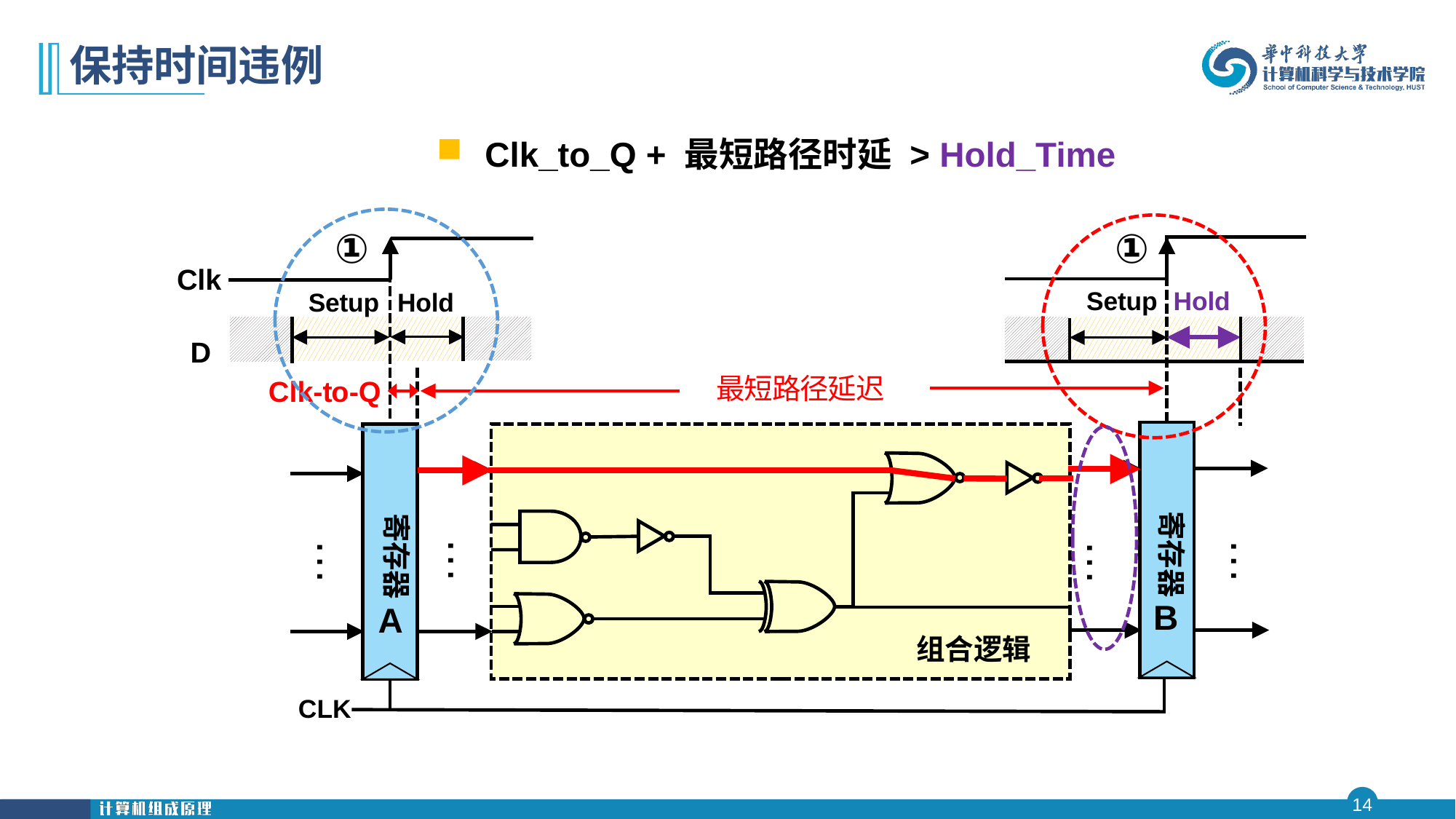

# 保持时间违例
 Clk_to_Q + 最短路径时延 > Hold_Time

①
①
Clk
Hold
Setup
Setup
Hold

D
最短路径延迟
Clk-to-Q

寄存器
寄存器
组合逻辑

CLK

…
…
…
…
B
A